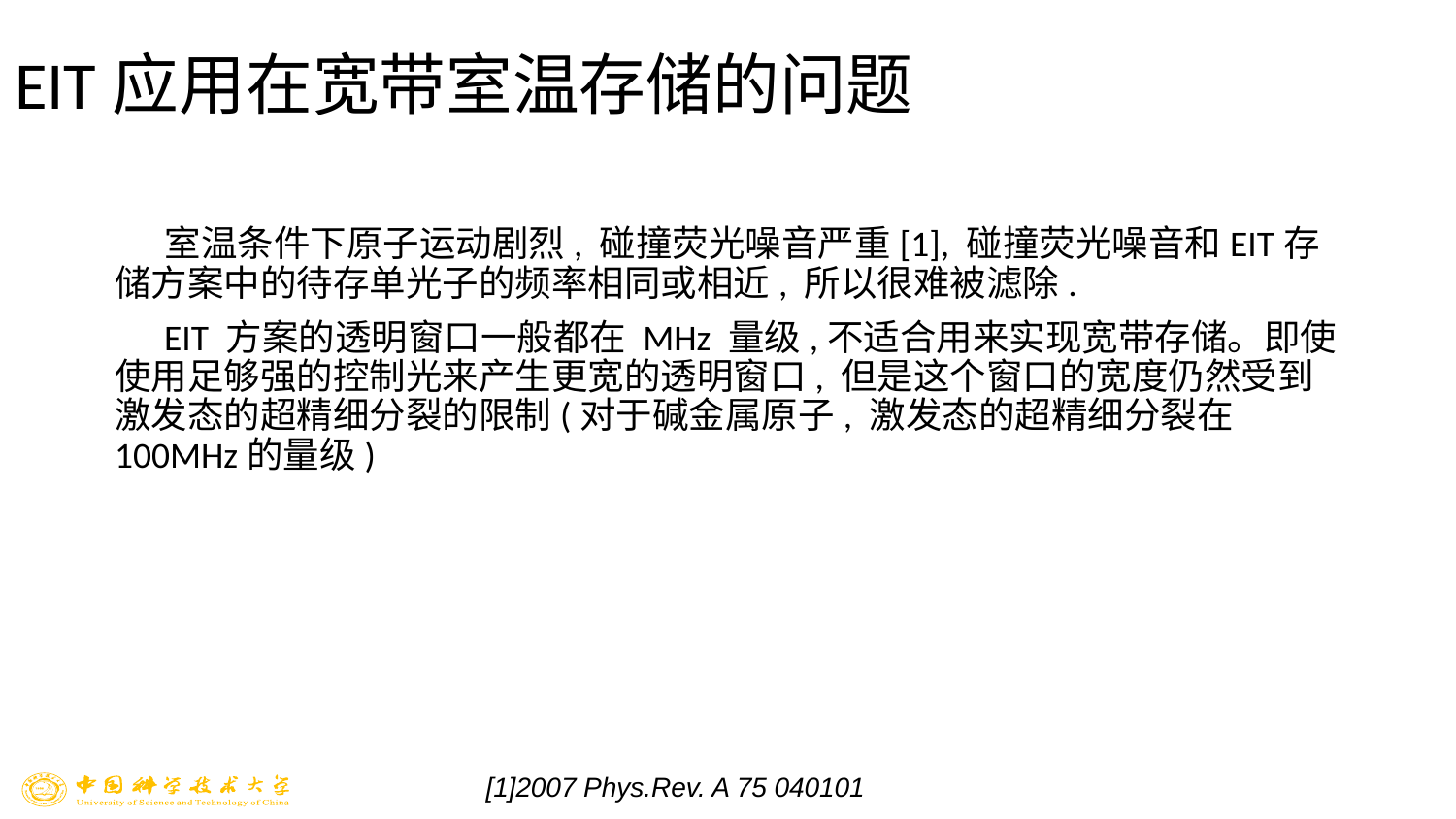

# EIT应用在宽带室温存储的问题
     室温条件下原子运动剧烈, 碰撞荧光噪音严重[1], 碰撞荧光噪音和EIT存储方案中的待存单光子的频率相同或相近, 所以很难被滤除.
      EIT 方案的透明窗口一般都在 MHz 量级,不适合用来实现宽带存储。即使使用足够强的控制光来产生更宽的透明窗口, 但是这个窗口的宽度仍然受到激发态的超精细分裂的限制(对于碱金属原子, 激发态的超精细分裂在100MHz的量级)
10
[1]2007 Phys.Rev. A 75 040101